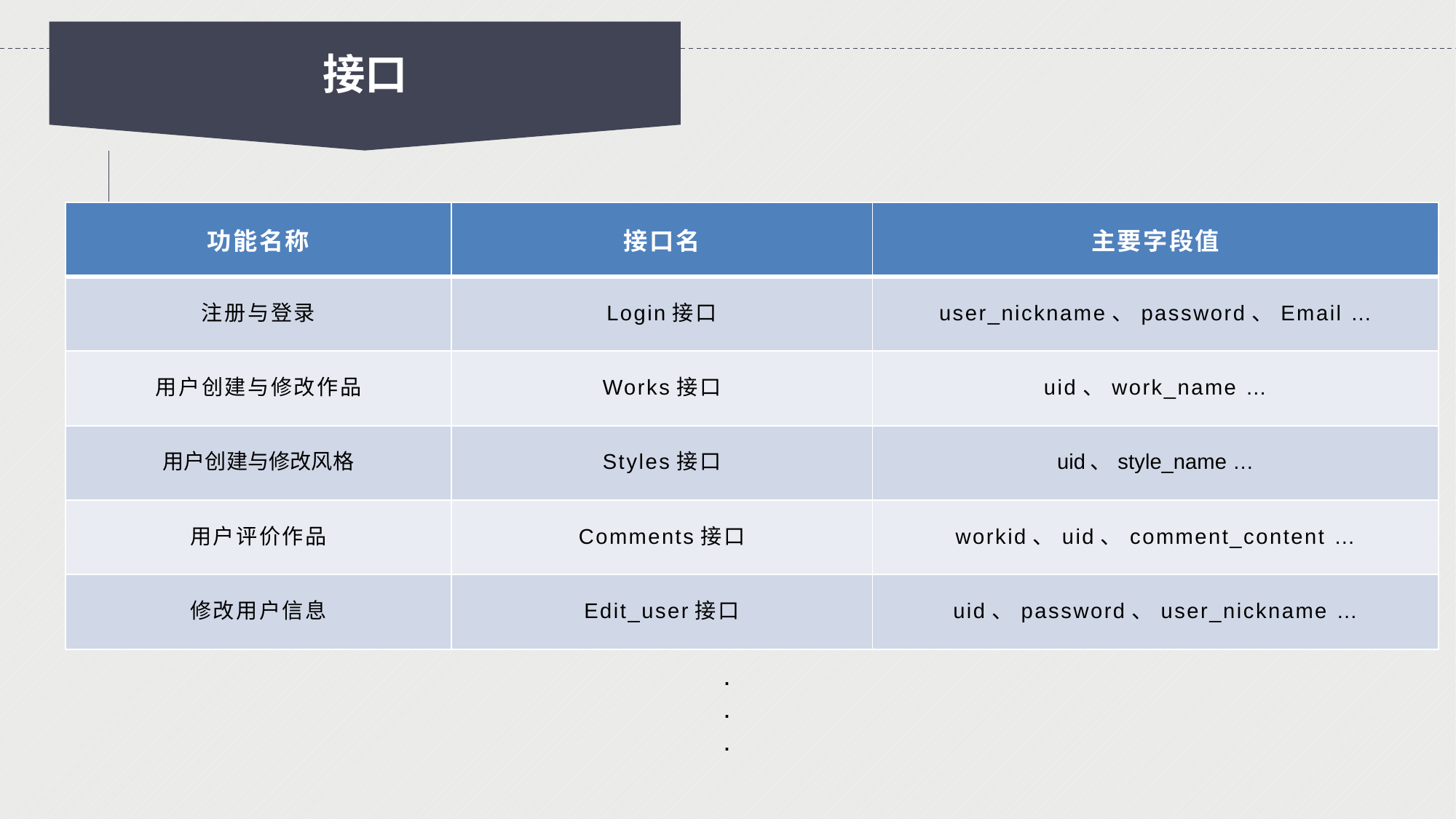

接口
| 功能名称 | 接口名 | 主要字段值 |
| --- | --- | --- |
| 注册与登录 | Login接口 | user\_nickname、password、Email … |
| 用户创建与修改作品 | Works接口 | uid、work\_name … |
| 用户创建与修改风格 | Styles接口 | uid、style\_name … |
| 用户评价作品 | Comments接口 | workid、uid、comment\_content … |
| 修改用户信息 | Edit\_user接口 | uid、password、user\_nickname … |
.
.
.